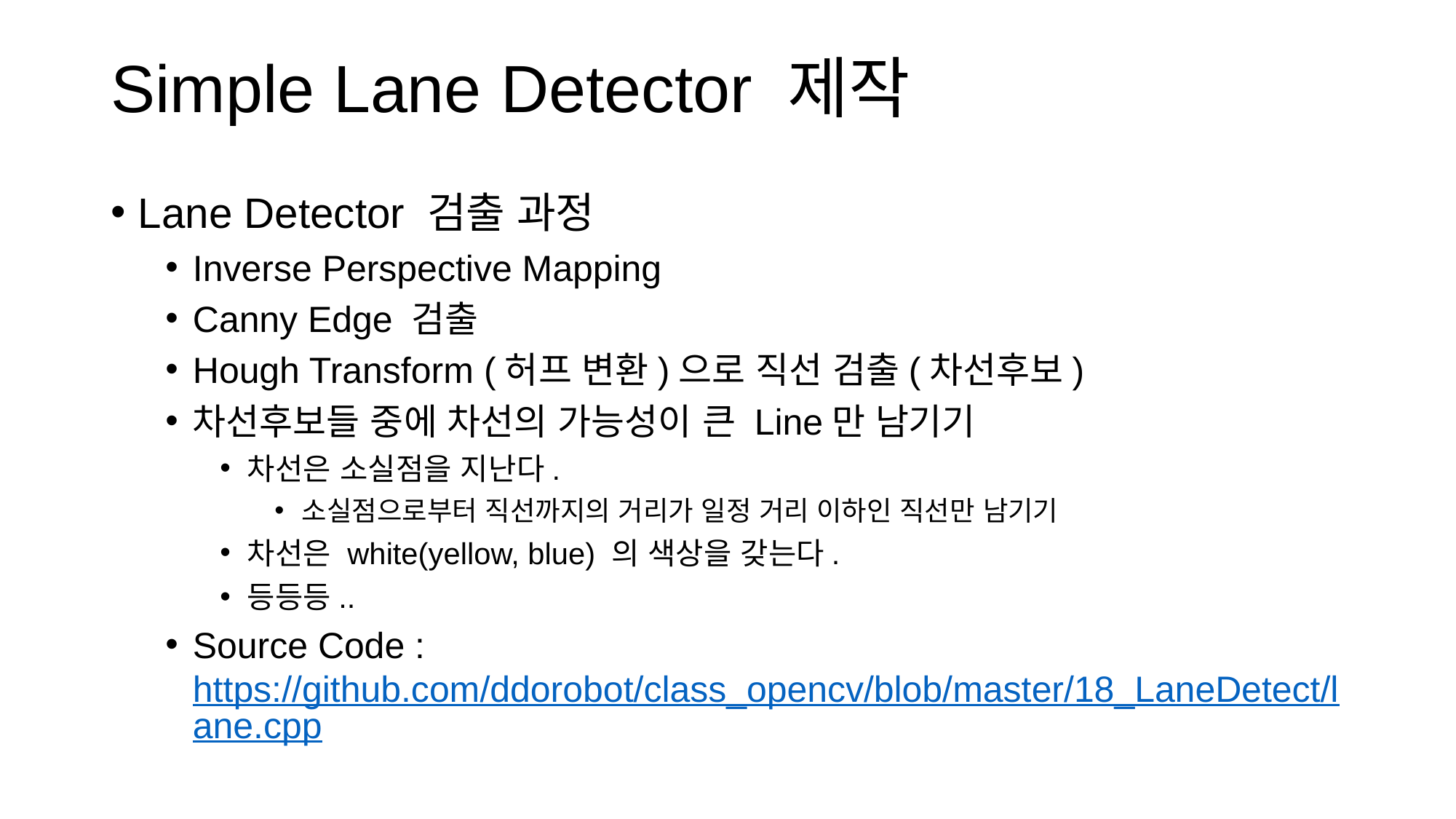

# Simple Lane Detector 제작
Lane Detector 검출 과정
Inverse Perspective Mapping
Canny Edge 검출
Hough Transform (허프 변환)으로 직선 검출(차선후보)
차선후보들 중에 차선의 가능성이 큰 Line만 남기기
차선은 소실점을 지난다.
소실점으로부터 직선까지의 거리가 일정 거리 이하인 직선만 남기기
차선은 white(yellow, blue) 의 색상을 갖는다.
등등등..
Source Code : https://github.com/ddorobot/class_opencv/blob/master/18_LaneDetect/lane.cpp